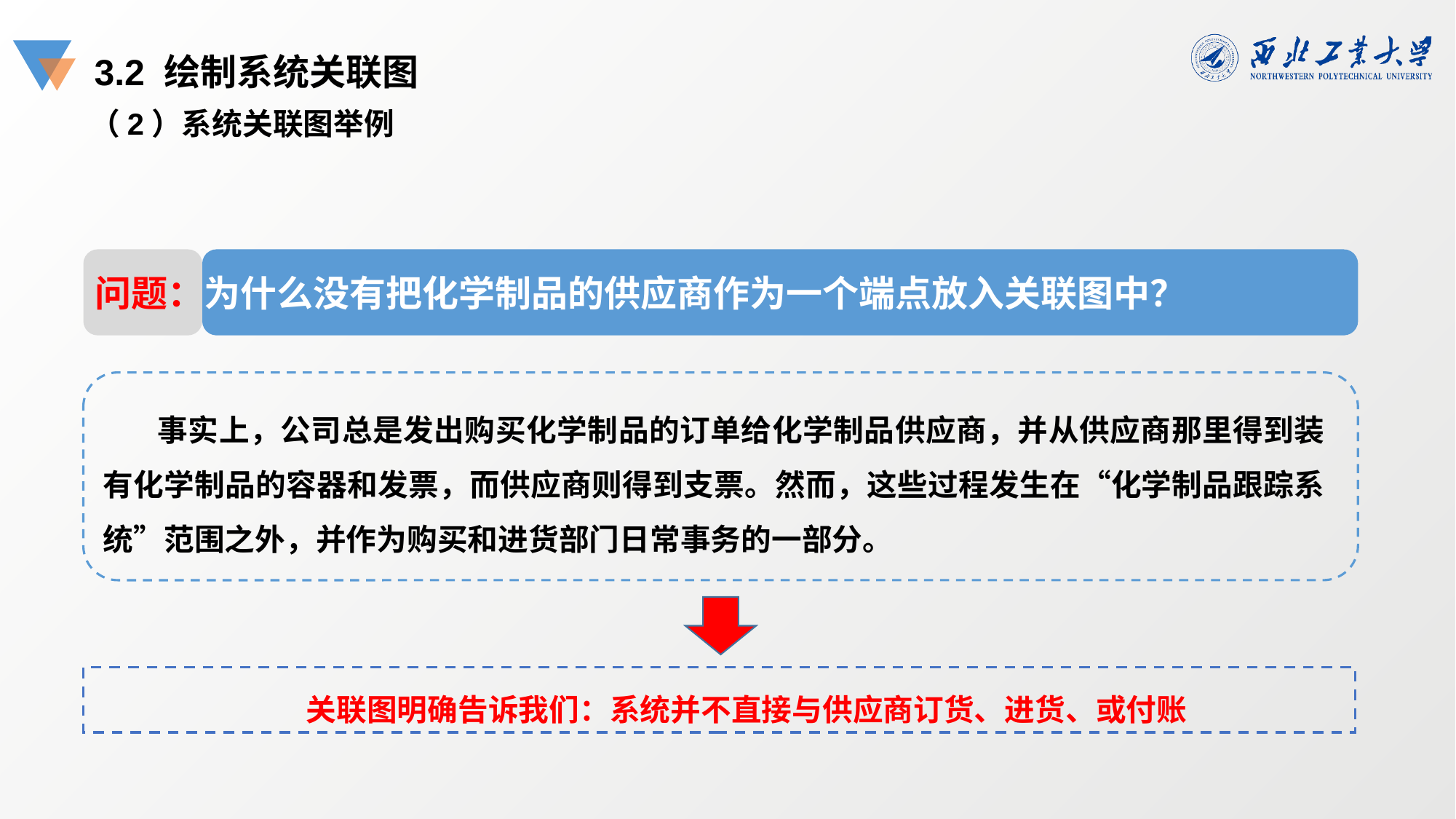

3.2 绘制系统关联图
（2）系统关联图举例

问题：为什么没有把化学制品的供应商作为一个端点放入关联图中？

事实上，公司总是发出购买化学制品的订单给化学制品供应商，并从供应商那里得到装有化学制品的容器和发票，而供应商则得到支票。然而，这些过程发生在“化学制品跟踪系统”范围之外，并作为购买和进货部门日常事务的一部分。

关联图明确告诉我们：系统并不直接与供应商订货、进货、或付账
11